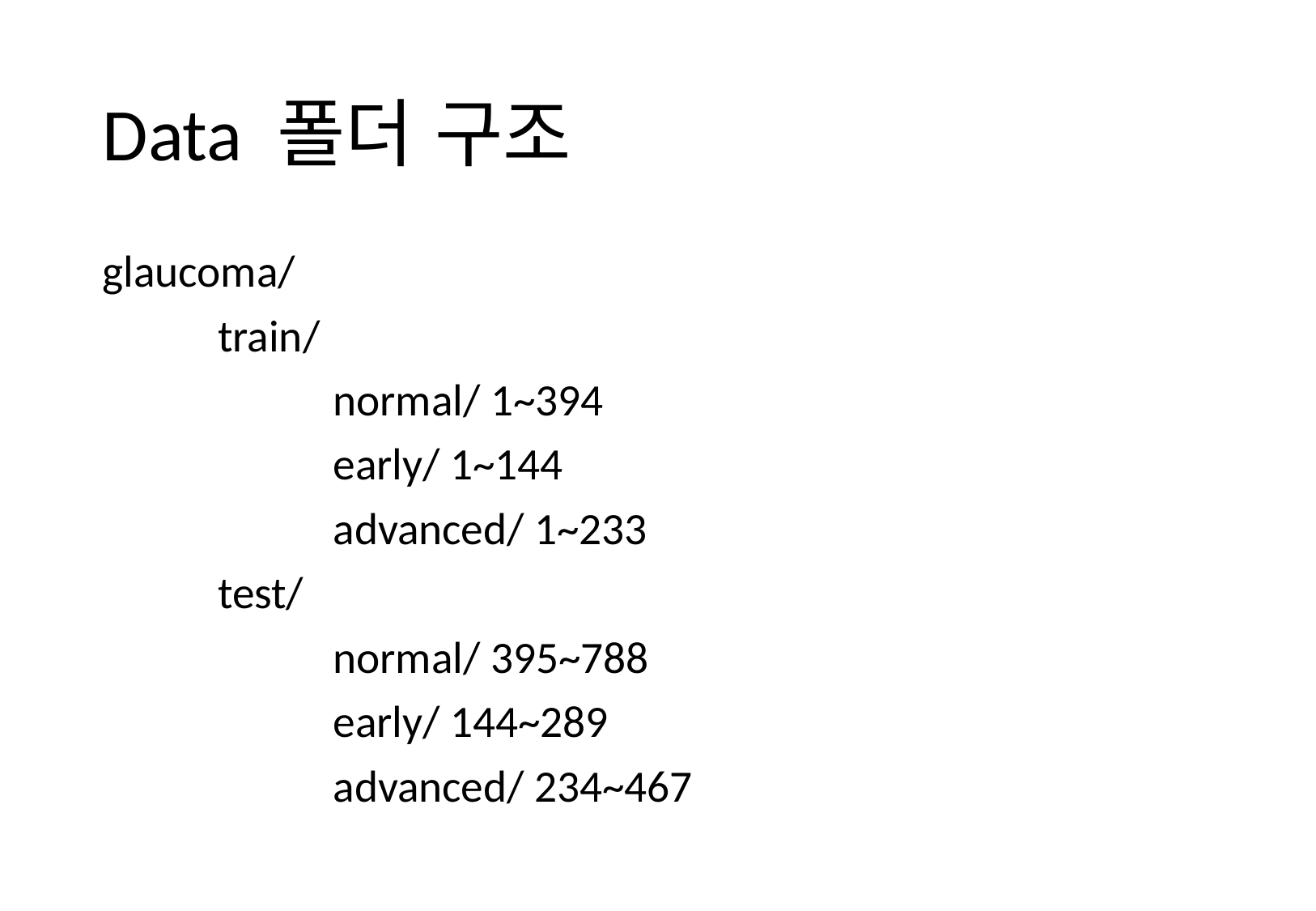

# Data 폴더 구조
glaucoma/
	train/
		normal/ 1~394
		early/ 1~144
		advanced/ 1~233
	test/
		normal/ 395~788
		early/ 144~289
		advanced/ 234~467